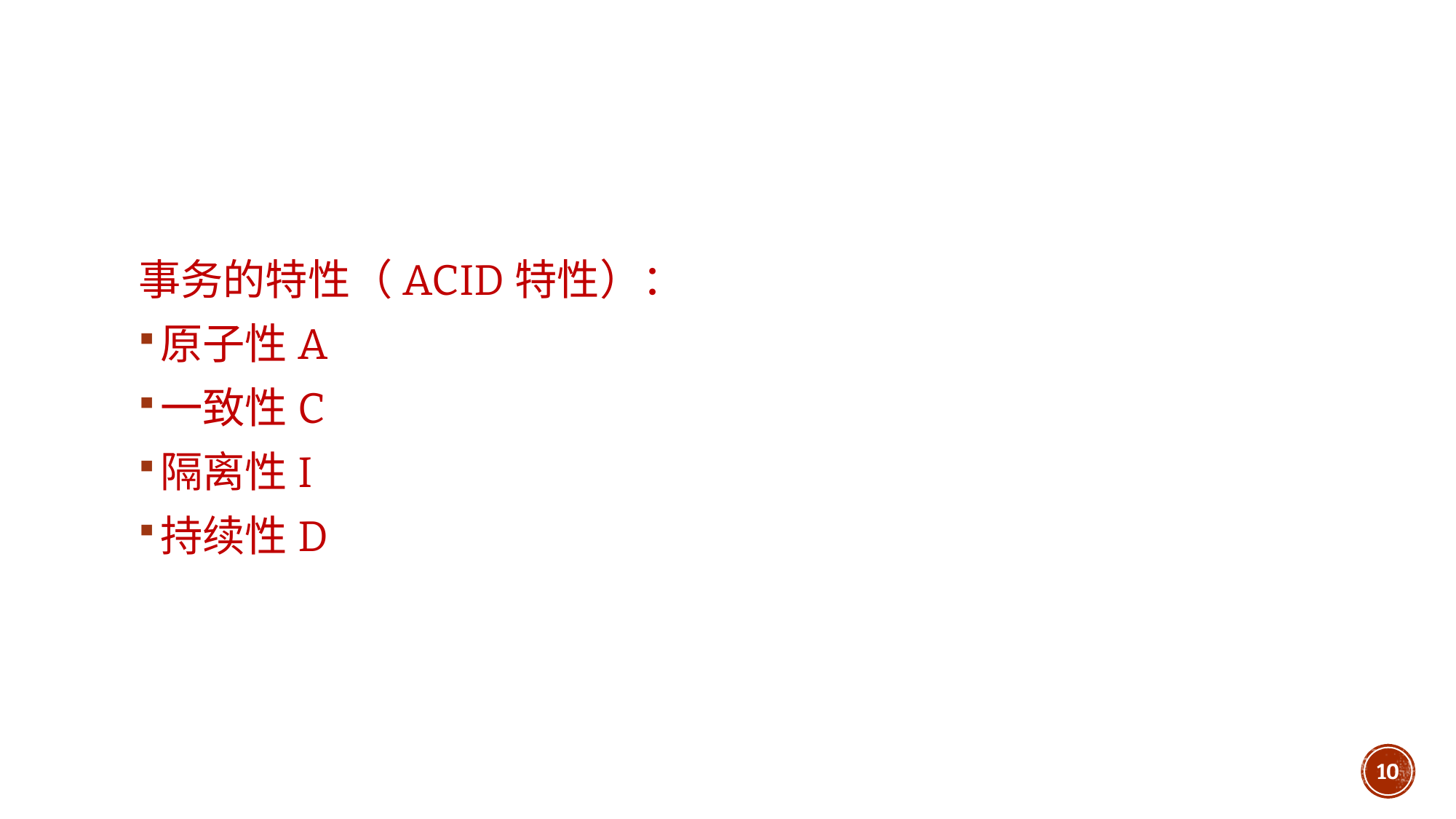

#
事务的特性（ACID特性）：
原子性A
一致性C
隔离性I
持续性D

10